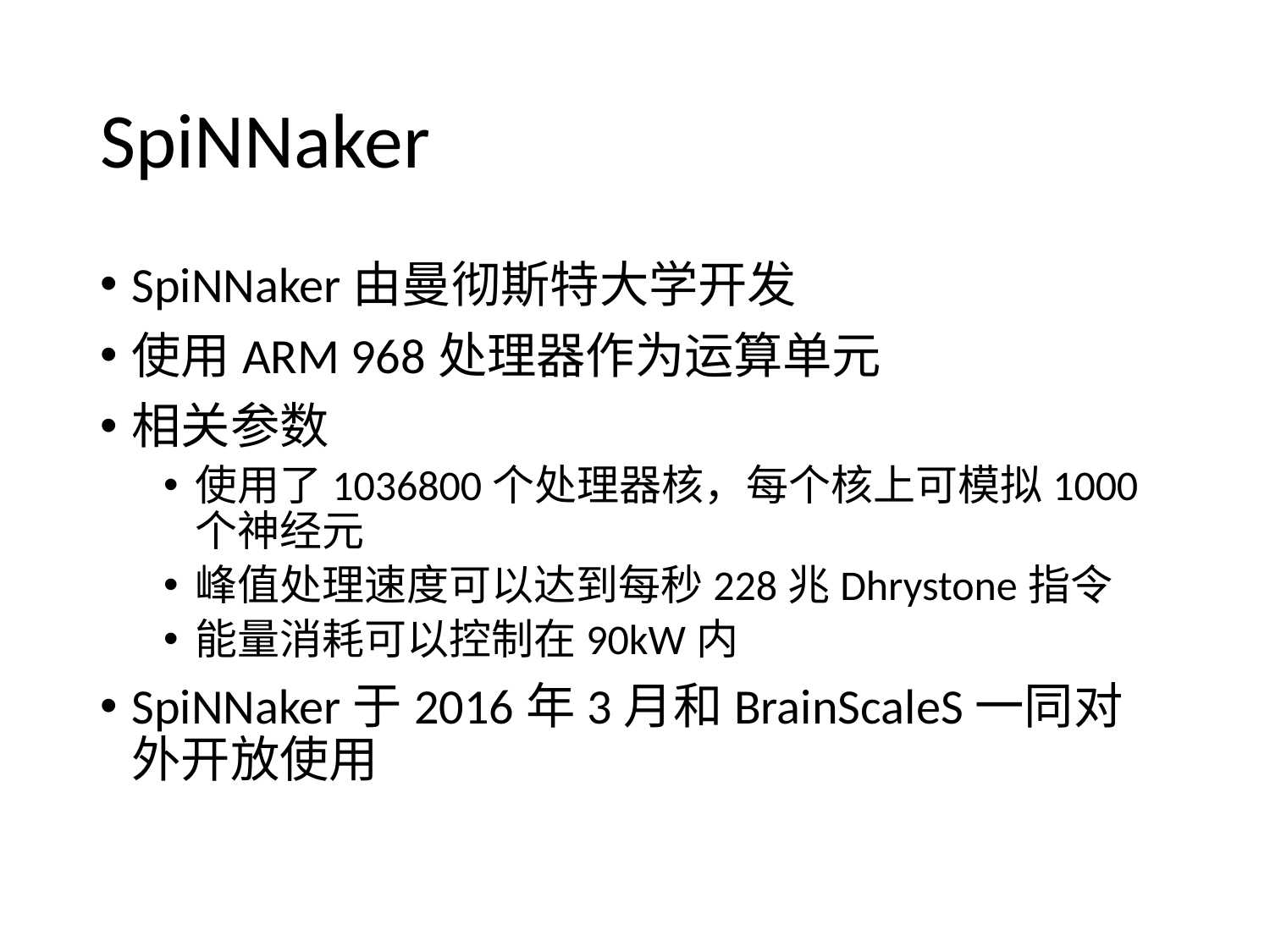

# SpiNNaker
SpiNNaker由曼彻斯特大学开发
使用ARM 968处理器作为运算单元
相关参数
使用了1036800个处理器核，每个核上可模拟1000个神经元
峰值处理速度可以达到每秒228兆Dhrystone指令
能量消耗可以控制在90kW内
SpiNNaker于2016年3月和BrainScaleS一同对外开放使用